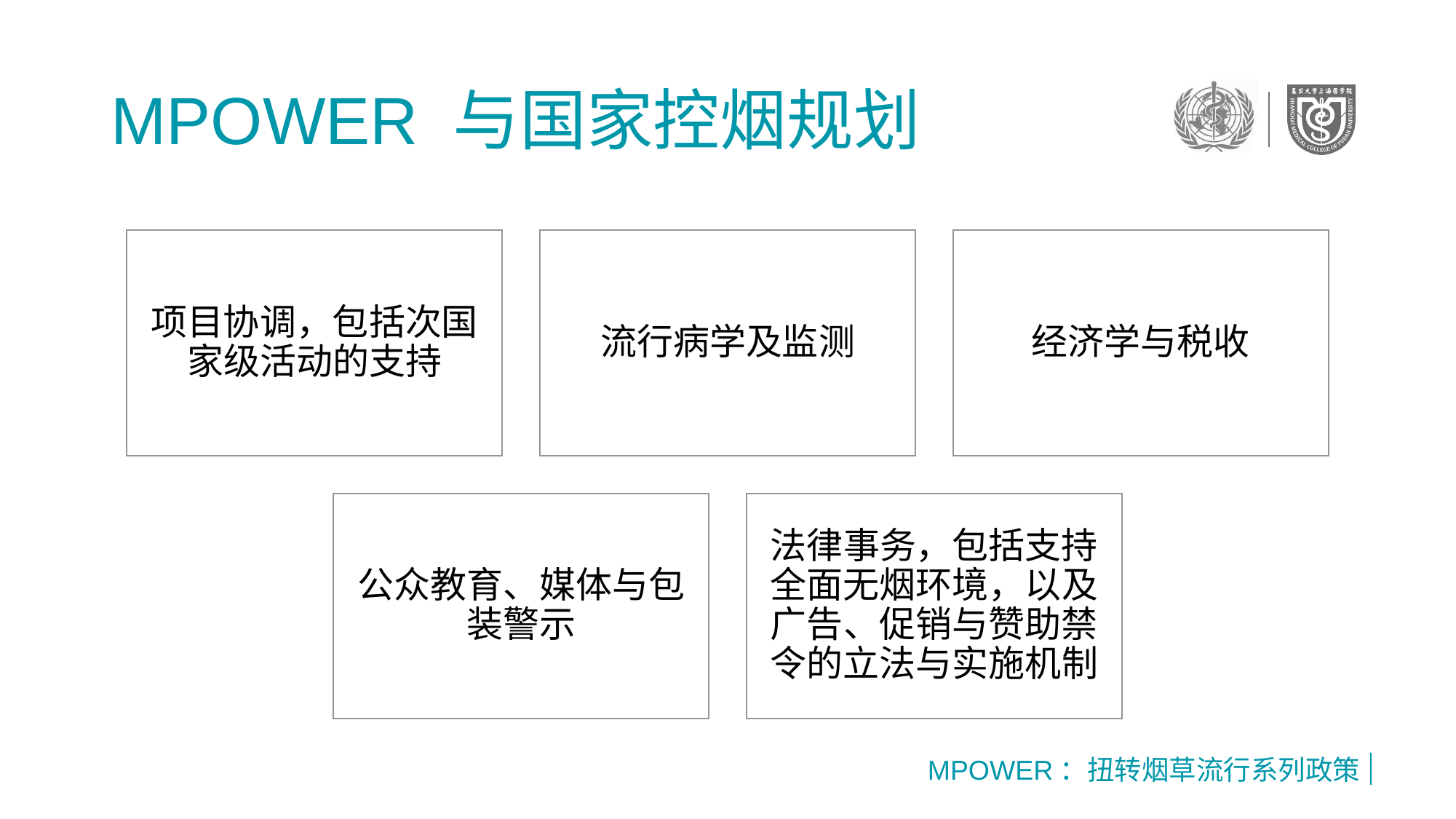

# MPOWER 与国家控烟规划
项目协调，包括次国家级活动的支持
流行病学及监测
经济学与税收
公众教育、媒体与包装警示
法律事务，包括支持全面无烟环境，以及广告、促销与赞助禁令的立法与实施机制